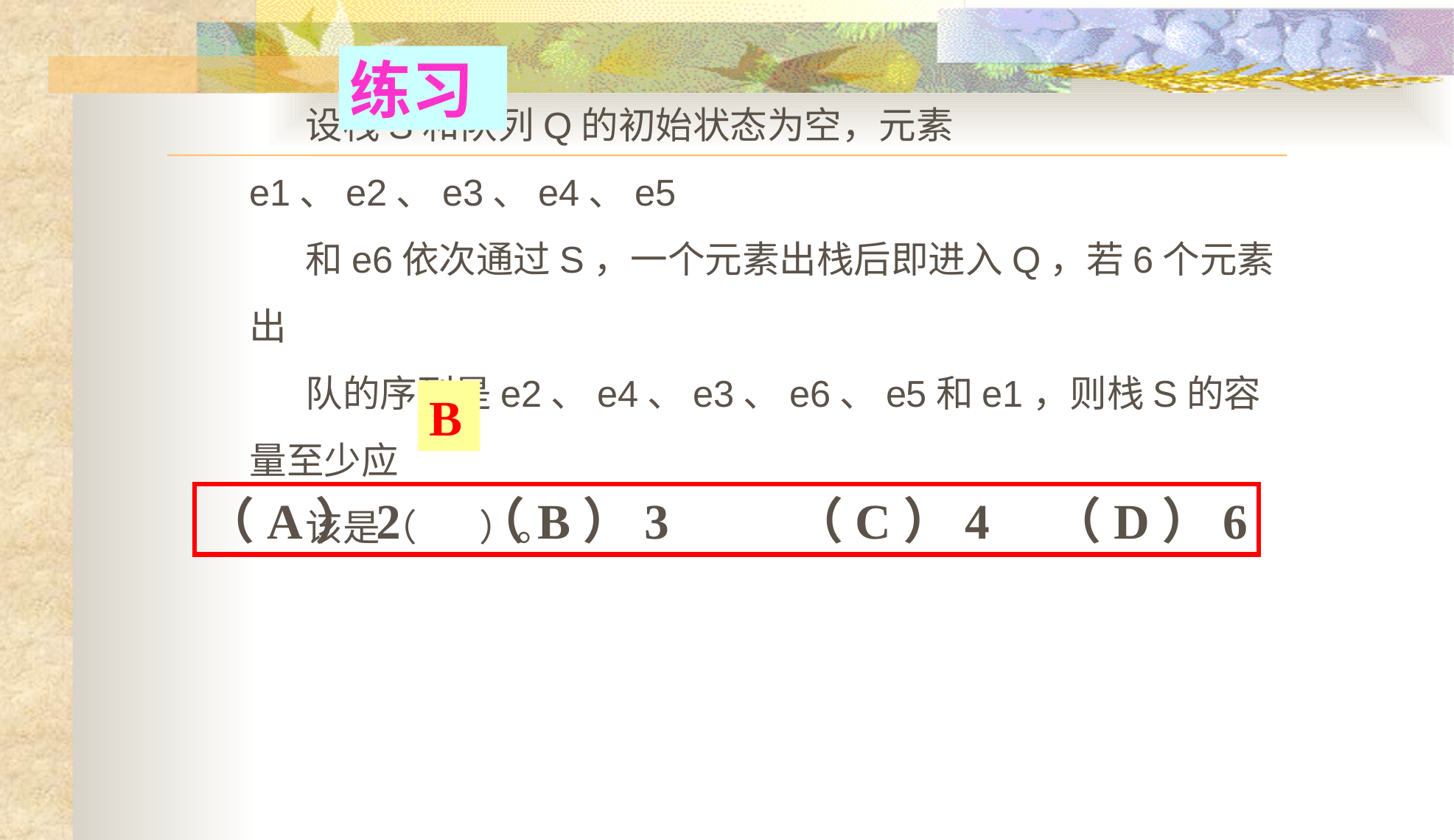

练习

设栈S和队列Q的初始状态为空，元素e1、e2、e3、e4、e5
和e6依次通过S，一个元素出栈后即进入Q，若6个元素出
队的序列是e2、e4、e3、e6、e5和e1，则栈S的容量至少应
该是（   　）。
B
（A）2     （B）3         （C）4    （D）6